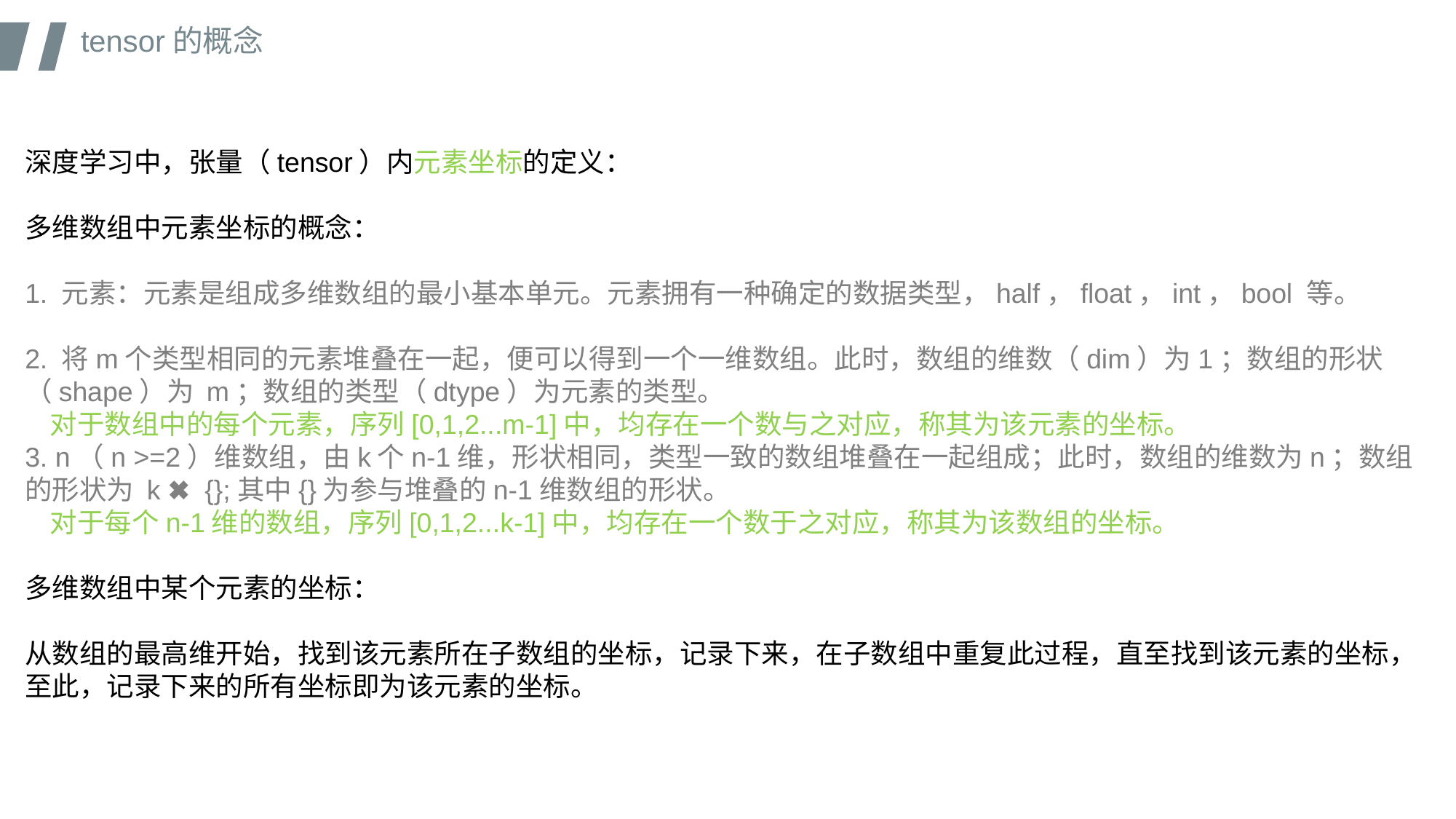

tensor的概念

深度学习中，张量（tensor）内元素坐标的定义：

多维数组中元素坐标的概念：

1. 元素：元素是组成多维数组的最小基本单元。元素拥有一种确定的数据类型，half，float，int，bool 等。

2. 将m个类型相同的元素堆叠在一起，便可以得到一个一维数组。此时，数组的维数（dim）为1；数组的形状（shape）为 m；数组的类型（dtype）为元素的类型。
   对于数组中的每个元素，序列[0,1,2...m-1]中，均存在一个数与之对应，称其为该元素的坐标。
3. n（n >=2）维数组，由k个n-1维，形状相同，类型一致的数组堆叠在一起组成；此时，数组的维数为n；数组的形状为 k ✖  {};其中{}为️参与堆叠的n-1维数组的形状。
   对于每个n-1维的数组，序列[0,1,2...k-1]中，均存在一个数于之对应，称其为该数组的坐标。

多维数组中某个元素的坐标：

从数组的最高维开始，找到该元素所在子数组的坐标，记录下来，在子数组中重复此过程，直至找到该元素的坐标，至此，记录下来的所有坐标即为该元素的坐标。